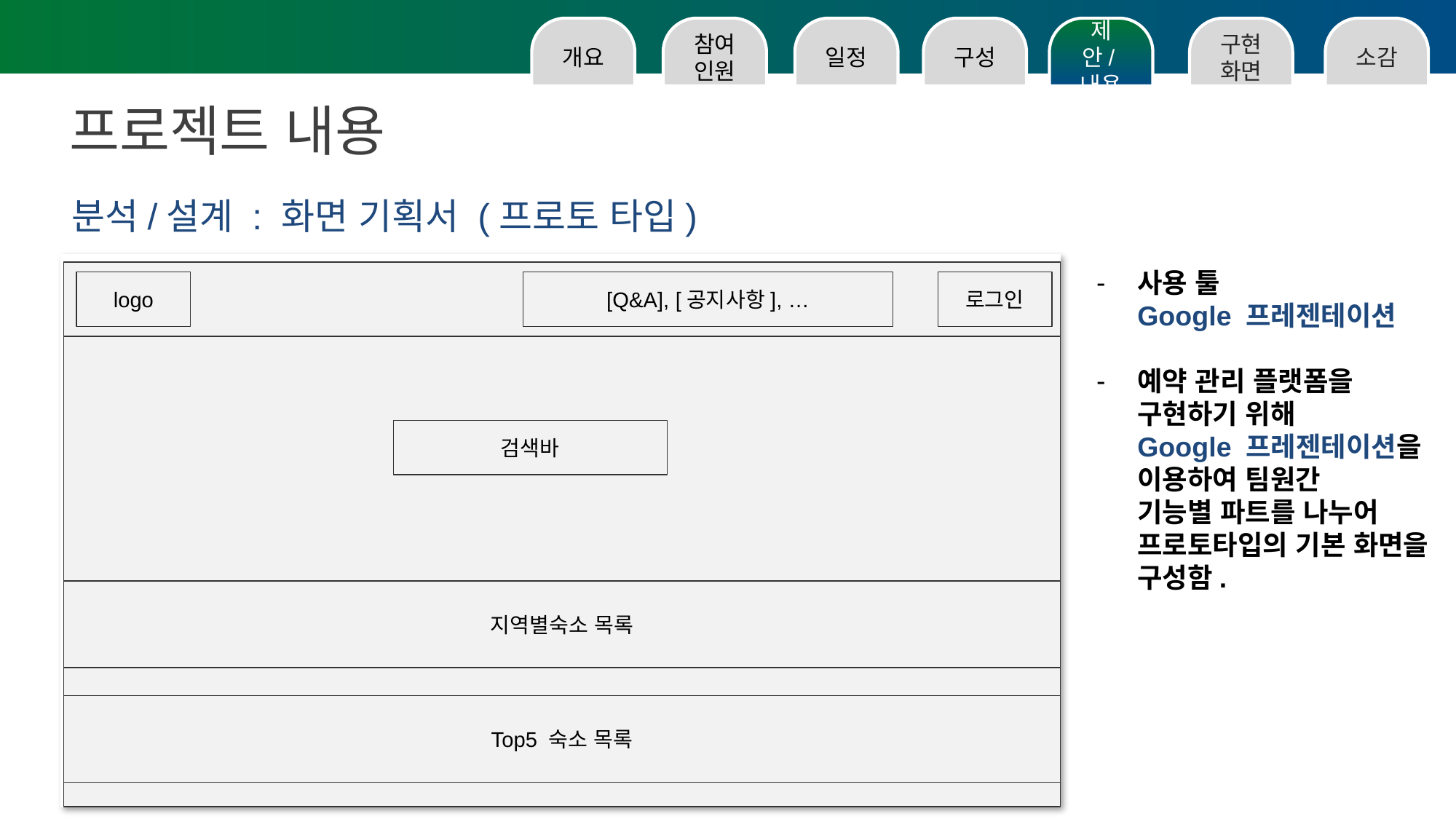

소감
구현화면
제안/내용
구성
일정
참여인원
개요

프로젝트 내용
분석/설계 : 화면 기획서 (프로토 타입)

사용 툴
Google 프레젠테이션

예약 관리 플랫폼을 구현하기 위해
Google 프레젠테이션을 이용하여 팀원간
기능별 파트를 나누어 프로토타입의 기본 화면을 구성함.

logo
[Q&A], [공지사항], …
로그인
검색바
지역별숙소 목록
Top5 숙소 목록